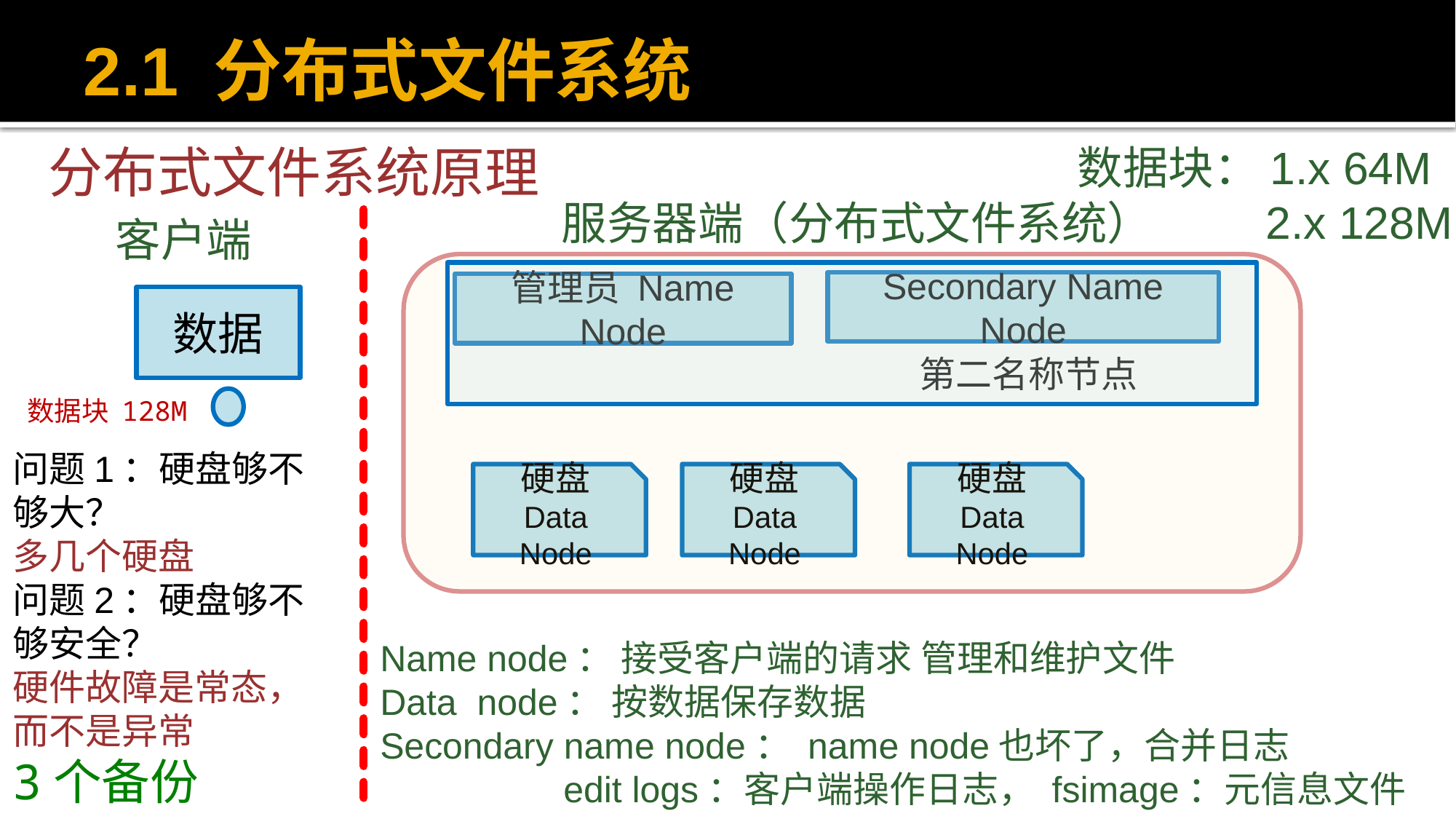

# 2.1 分布式文件系统
分布式文件系统原理
数据块：1.x 64M
               2.x 128M
      服务器端（分布式文件系统）
客户端

Secondary Name Node
管理员 Name Node
数据
第二名称节点
数据块 128M

问题1：硬盘够不够大？
多几个硬盘
问题2：硬盘够不够安全？
硬件故障是常态，而不是异常
3个备份
硬盘
Data Node
硬盘
Data Node
硬盘
Data Node
Name node： 接受客户端的请求 管理和维护文件
Data  node： 按数据保存数据
Secondary name node： name node也坏了，合并日志
                  edit logs：客户端操作日志， fsimage：元信息文件